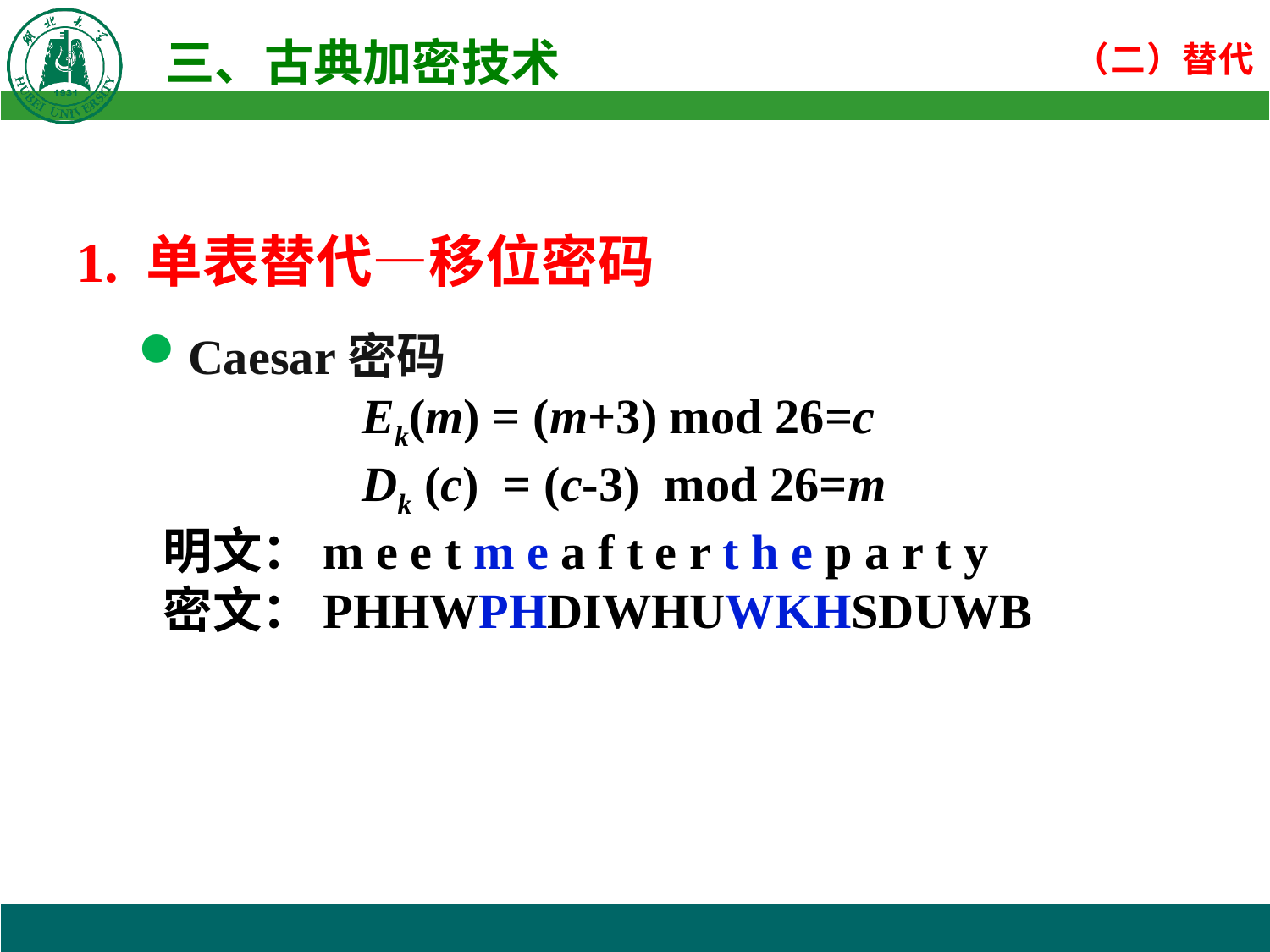

1. 单表替代—移位密码
Caesar密码
Ek(m) = (m+3) mod 26=c
Dk (c)  = (c-3)  mod 26=m
明文：m e e t m e a f t e r t h e p a r t y
密文：PHHWPHDIWHUWKHSDUWB